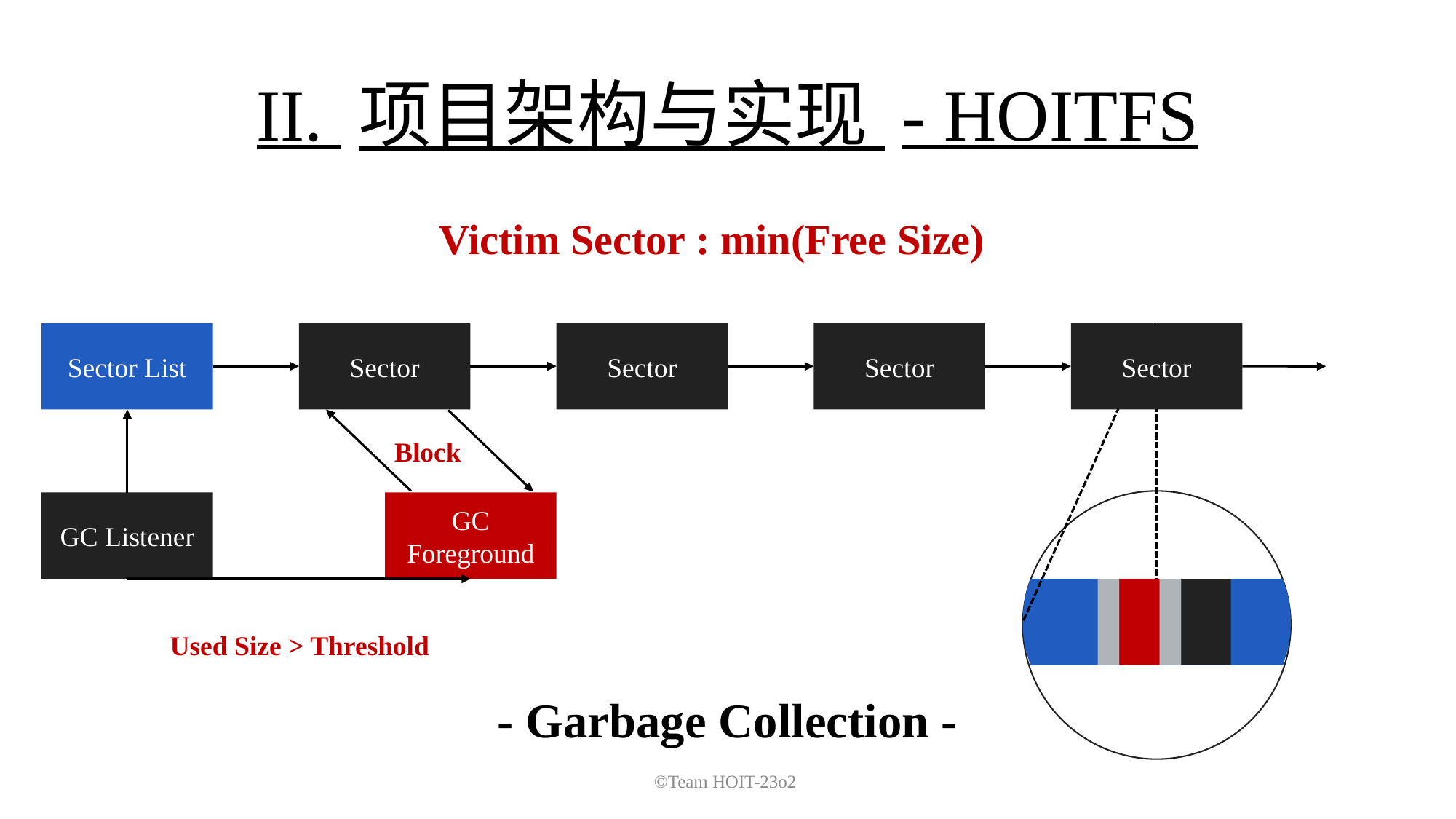

II. 项目架构与实现 - HOITFS
Victim Sector : min(Free Size)
Sector List
Sector
Sector
Sector
Sector
Block

GC Listener
GC Foreground
Used Size > Threshold
- Garbage Collection -
©Team HOIT-23o2